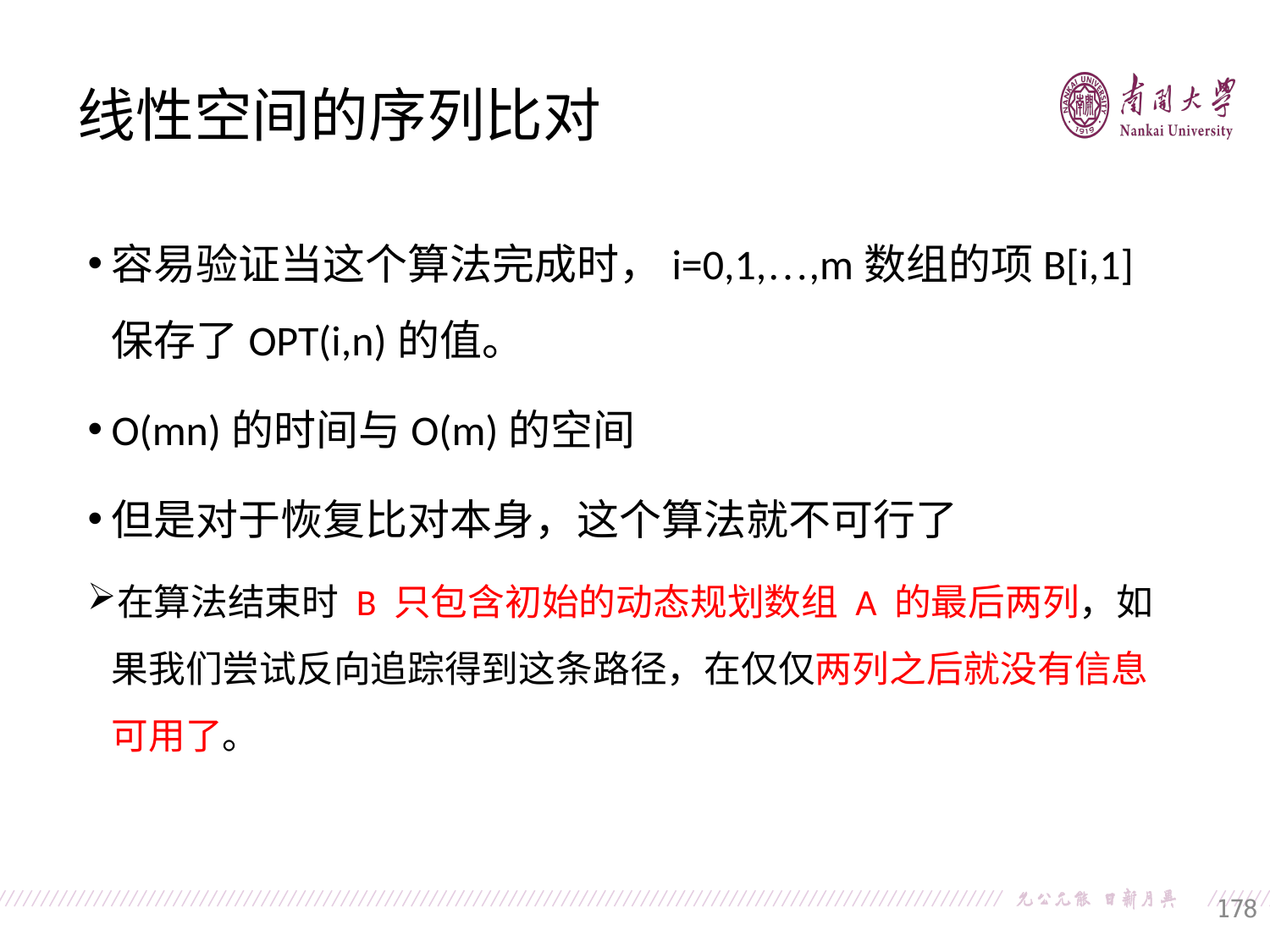

线性空间的序列比对
容易验证当这个算法完成时，i=0,1,…,m数组的项B[i,1]保存了OPT(i,n)的值。
O(mn)的时间与O(m)的空间
但是对于恢复比对本身，这个算法就不可行了
在算法结束时 B 只包含初始的动态规划数组 A 的最后两列，如果我们尝试反向追踪得到这条路径，在仅仅两列之后就没有信息可用了。
178